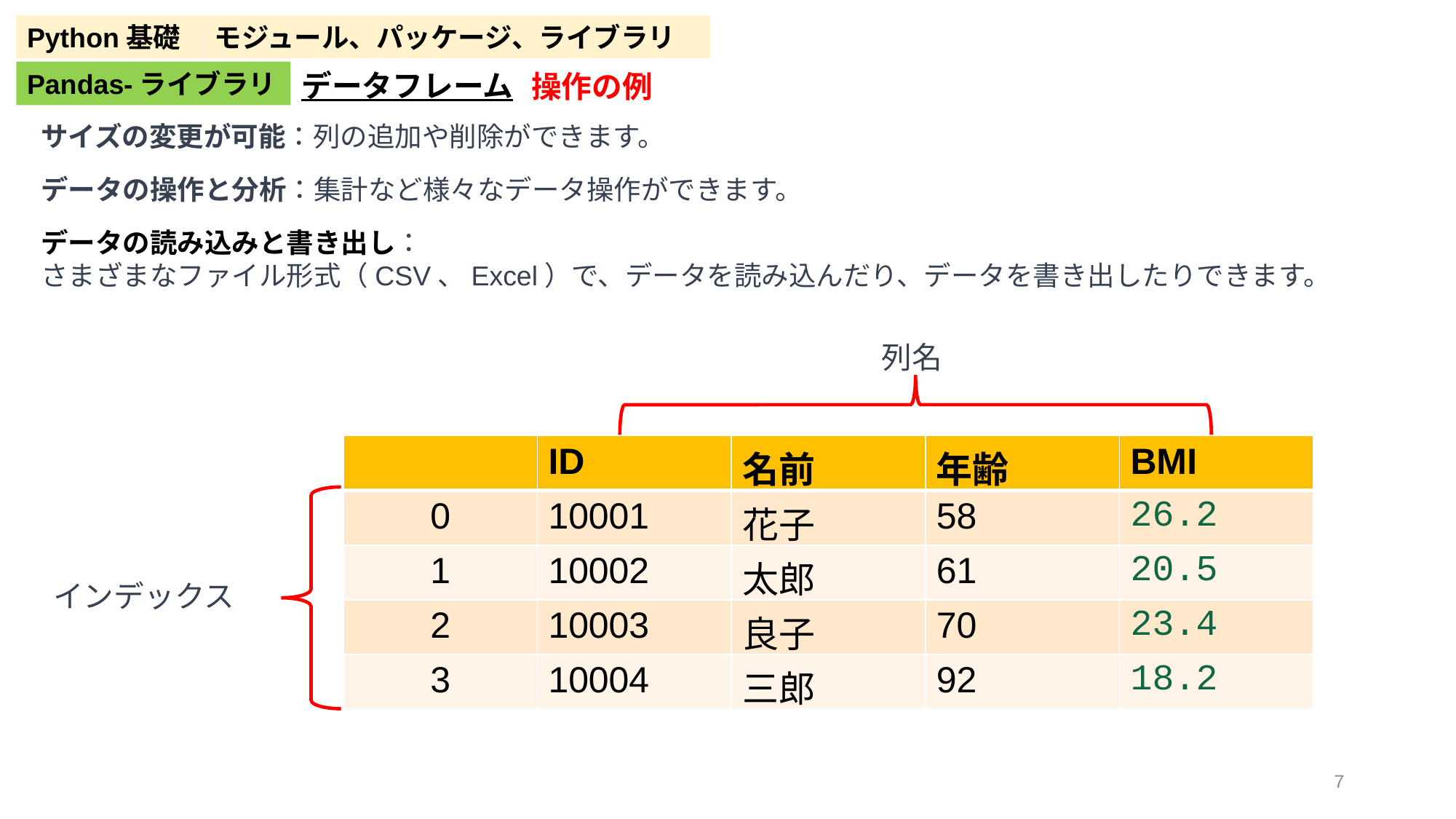

Python基礎
モジュール、パッケージ、ライブラリ
データフレーム
Pandas-ライブラリ
操作の例

サイズの変更が可能：列の追加や削除ができます。
データの操作と分析：集計など様々なデータ操作ができます。
データの読み込みと書き出し：
さまざまなファイル形式（CSV、Excel）で、データを読み込んだり、データを書き出したりできます。
列名
|  | ID | 名前 | 年齢 | BMI |
| --- | --- | --- | --- | --- |
| 0 | 10001 | 花子 | 58 | 26.2 |
| 1 | 10002 | 太郎 | 61 | 20.5 |
| 2 | 10003 | 良子 | 70 | 23.4 |
| 3 | 10004 | 三郎 | 92 | 18.2 |

インデックス
7